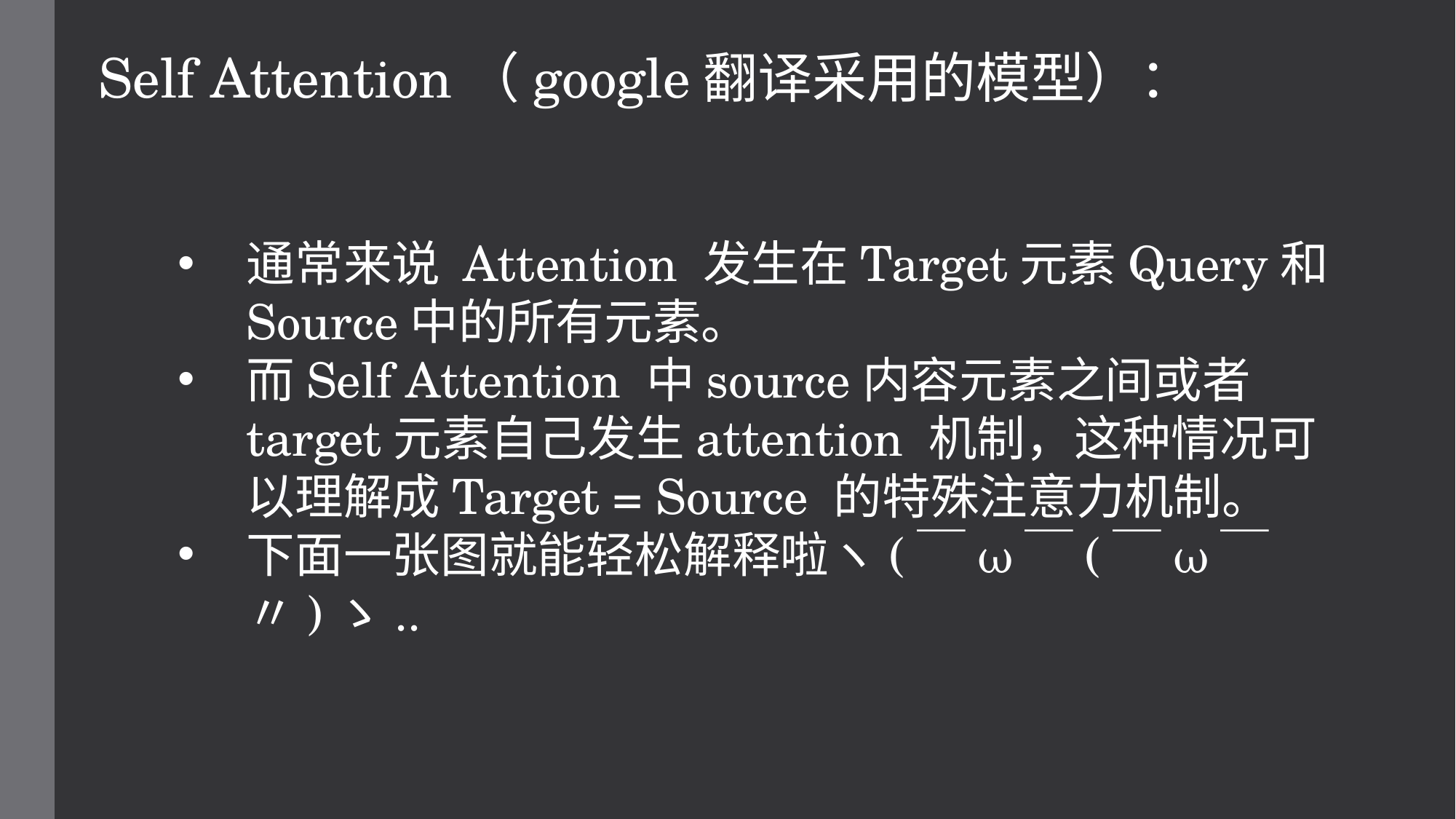

Self Attention（google翻译采用的模型）：
通常来说 Attention 发生在Target元素Query和Source中的所有元素。
而Self Attention 中source内容元素之间或者target元素自己发生attention 机制，这种情况可以理解成Target = Source 的特殊注意力机制。
下面一张图就能轻松解释啦ヽ(￣ω￣(￣ω￣〃)ゝ..